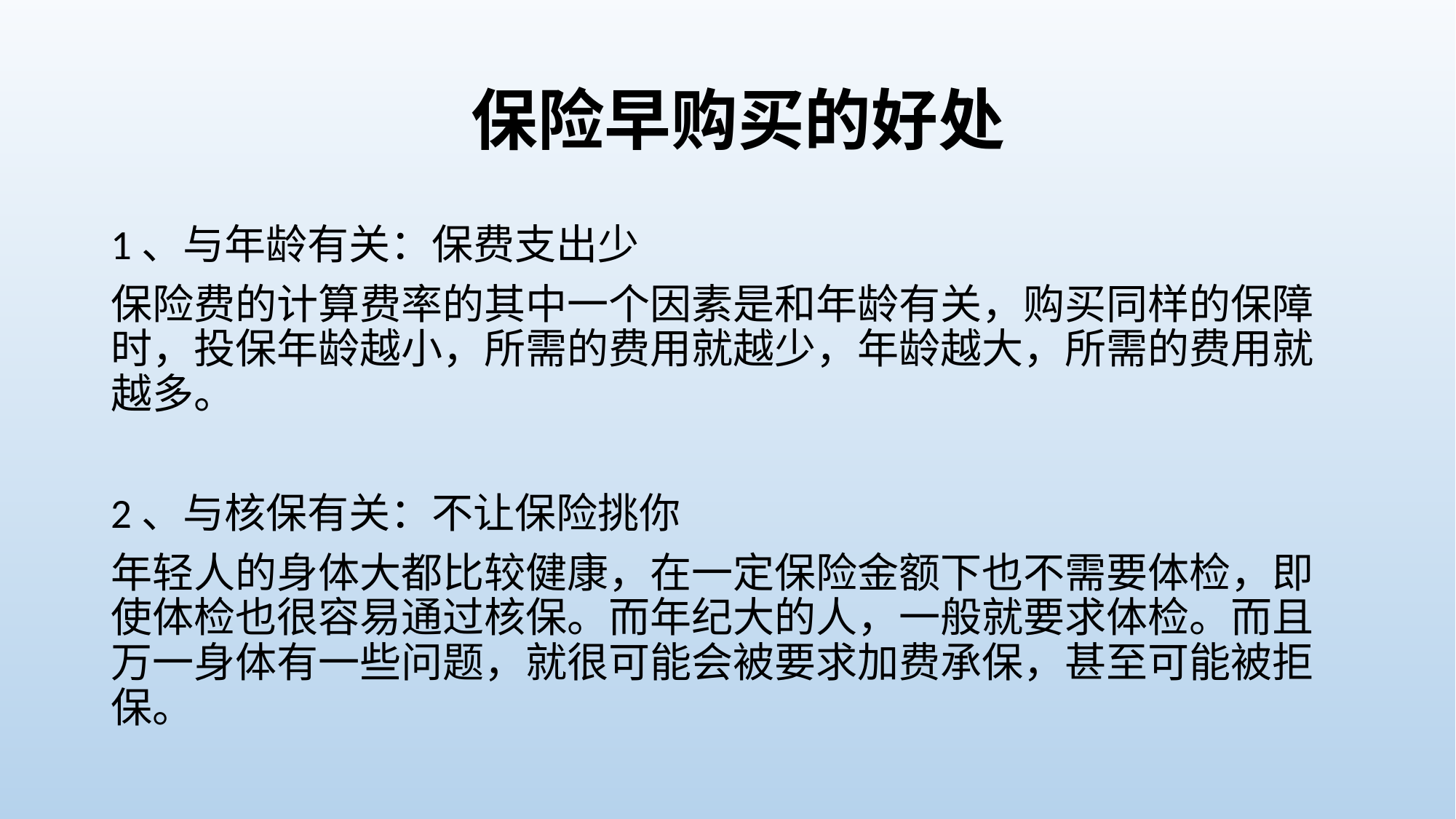

# 保险早购买的好处
1、与年龄有关：保费支出少
保险费的计算费率的其中一个因素是和年龄有关，购买同样的保障时，投保年龄越小，所需的费用就越少，年龄越大，所需的费用就越多。

2、与核保有关：不让保险挑你
年轻人的身体大都比较健康，在一定保险金额下也不需要体检，即使体检也很容易通过核保。而年纪大的人，一般就要求体检。而且万一身体有一些问题，就很可能会被要求加费承保，甚至可能被拒保。